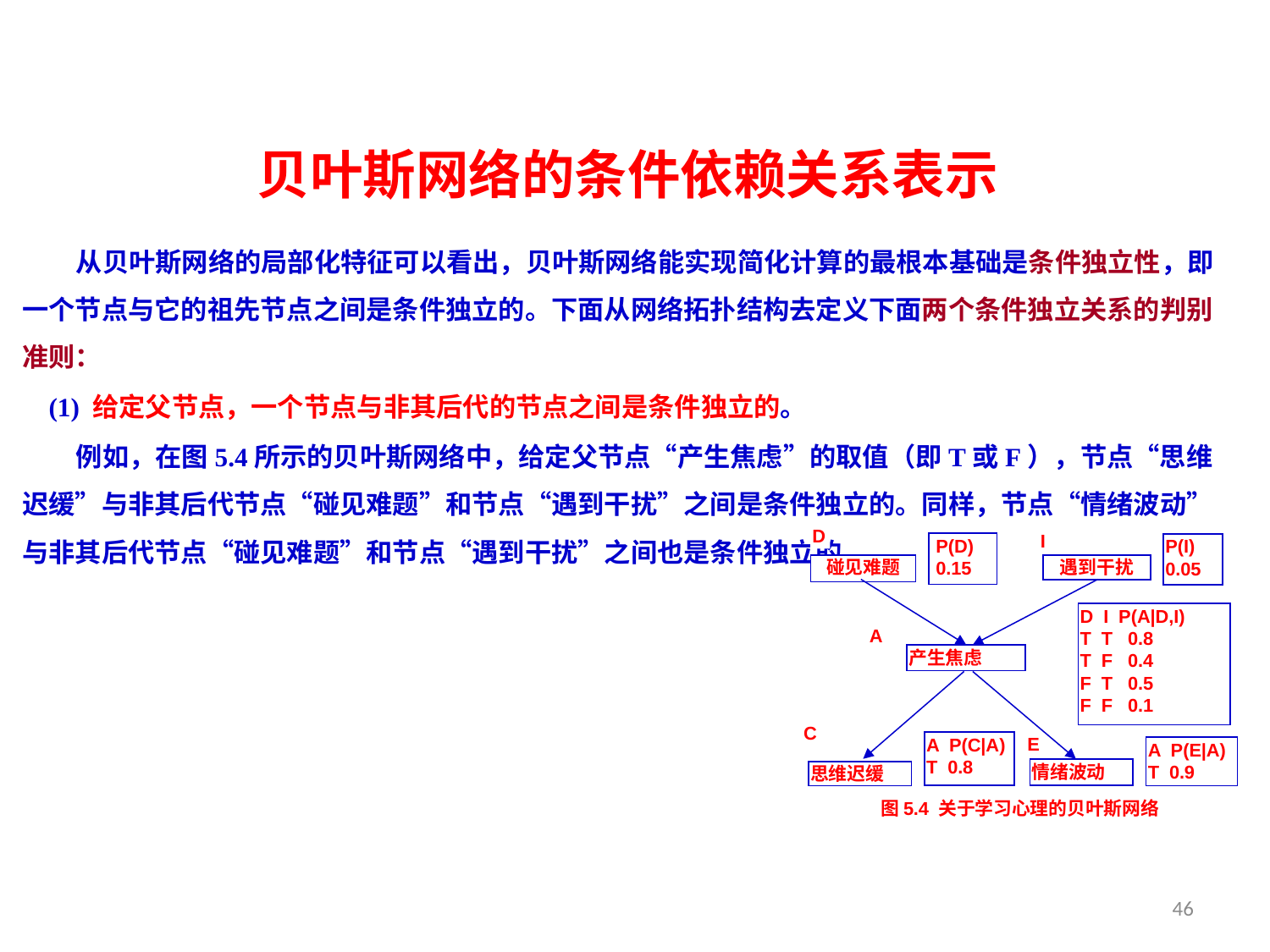

贝叶斯网络的条件依赖关系表示

        从贝叶斯网络的局部化特征可以看出，贝叶斯网络能实现简化计算的最根本基础是条件独立性，即一个节点与它的祖先节点之间是条件独立的。下面从网络拓扑结构去定义下面两个条件独立关系的判别准则：
    (1) 给定父节点，一个节点与非其后代的节点之间是条件独立的。
        例如，在图5.4所示的贝叶斯网络中，给定父节点“产生焦虑”的取值（即T或F），节点“思维迟缓”与非其后代节点“碰见难题”和节点“遇到干扰”之间是条件独立的。同样，节点“情绪波动”与非其后代节点“碰见难题”和节点“遇到干扰”之间也是条件独立的。

D
I
 P(D)
 0.15
P(I)
0.05
碰见难题
遇到干扰

D  I  P(A|D,I)
T  T   0.8
T  F   0.4
F  T   0.5
F  F   0.1
A
产生焦虑

C
E
A  P(C|A)
T  0.8
A  P(E|A)
T  0.9
情绪波动
思维迟缓
图5.4 关于学习心理的贝叶斯网络
46